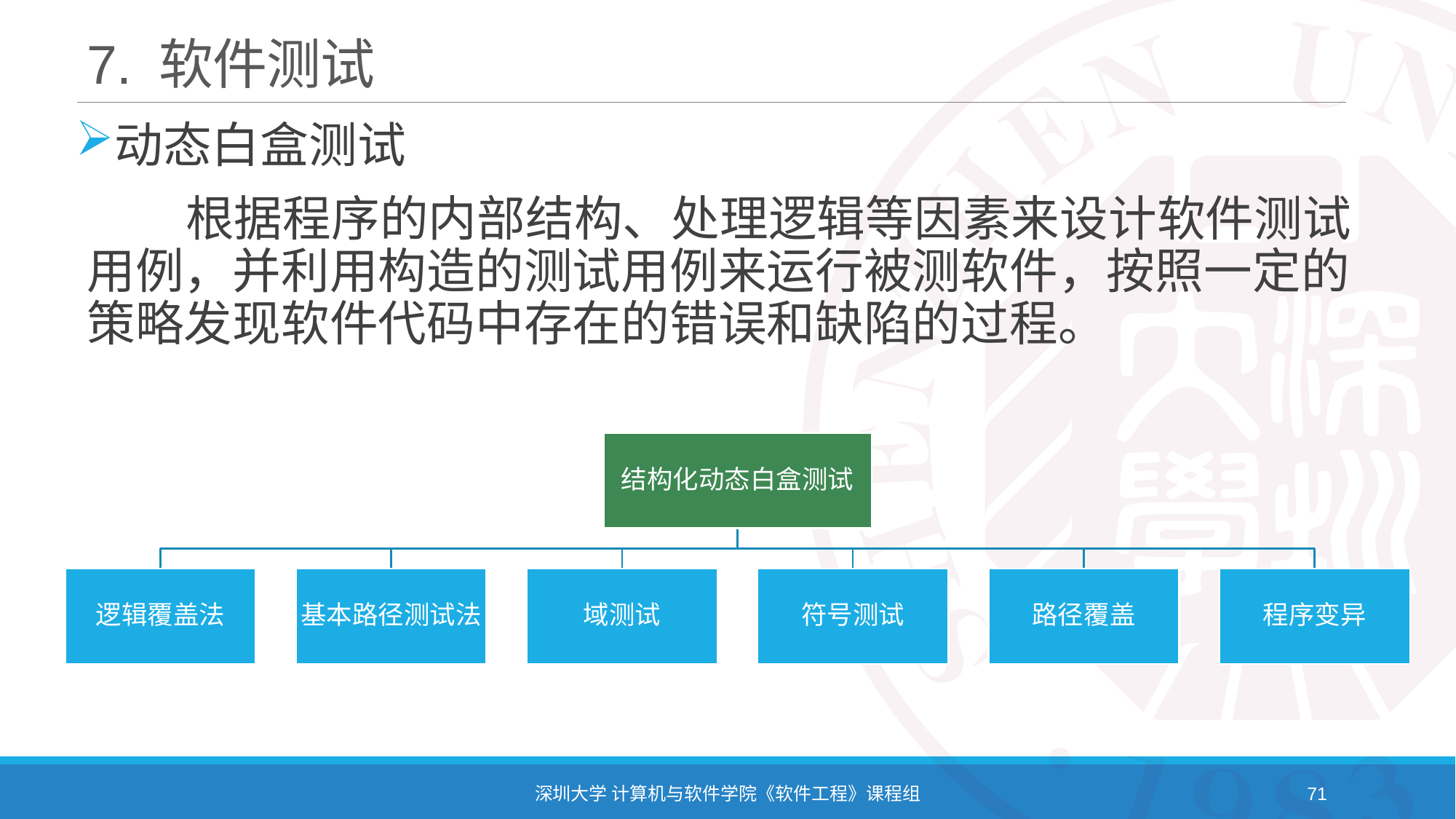

# 7. 软件测试
动态白盒测试
        根据程序的内部结构、处理逻辑等因素来设计软件测试用例，并利用构造的测试用例来运行被测软件，按照一定的策略发现软件代码中存在的错误和缺陷的过程。

结构化动态白盒测试
逻辑覆盖法
基本路径测试法
域测试
符号测试
路径覆盖
程序变异
深圳大学 计算机与软件学院《软件工程》课程组
71